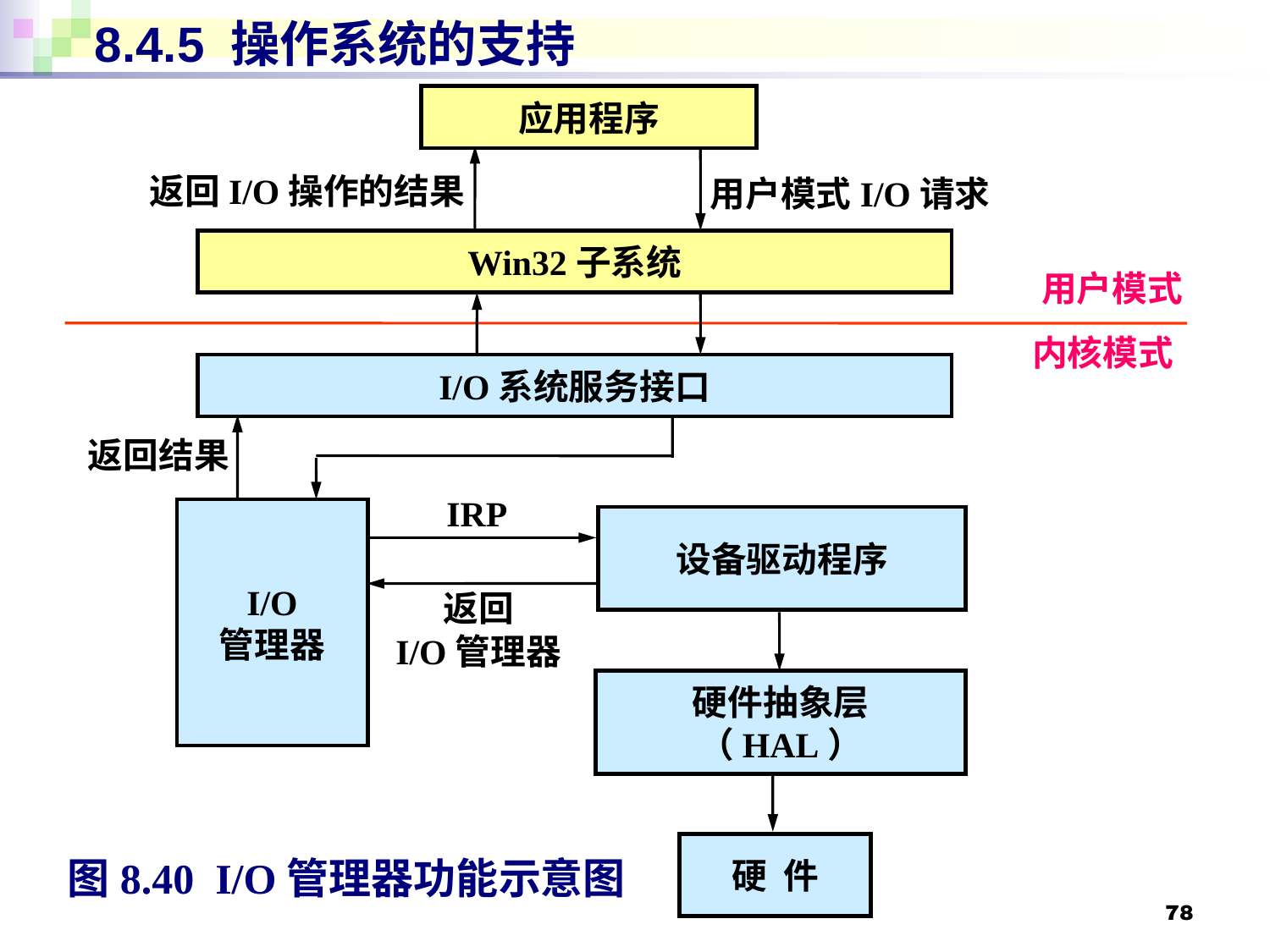

# 8.4.5 操作系统的支持
应用程序

返回I/O操作的结果
用户模式I/O请求
Win32子系统
用户模式

内核模式
I/O系统服务接口

返回结果

IRP
I/O
管理器
设备驱动程序

返回
I/O管理器

硬件抽象层
（HAL）

硬  件
图8.40  I/O管理器功能示意图
78